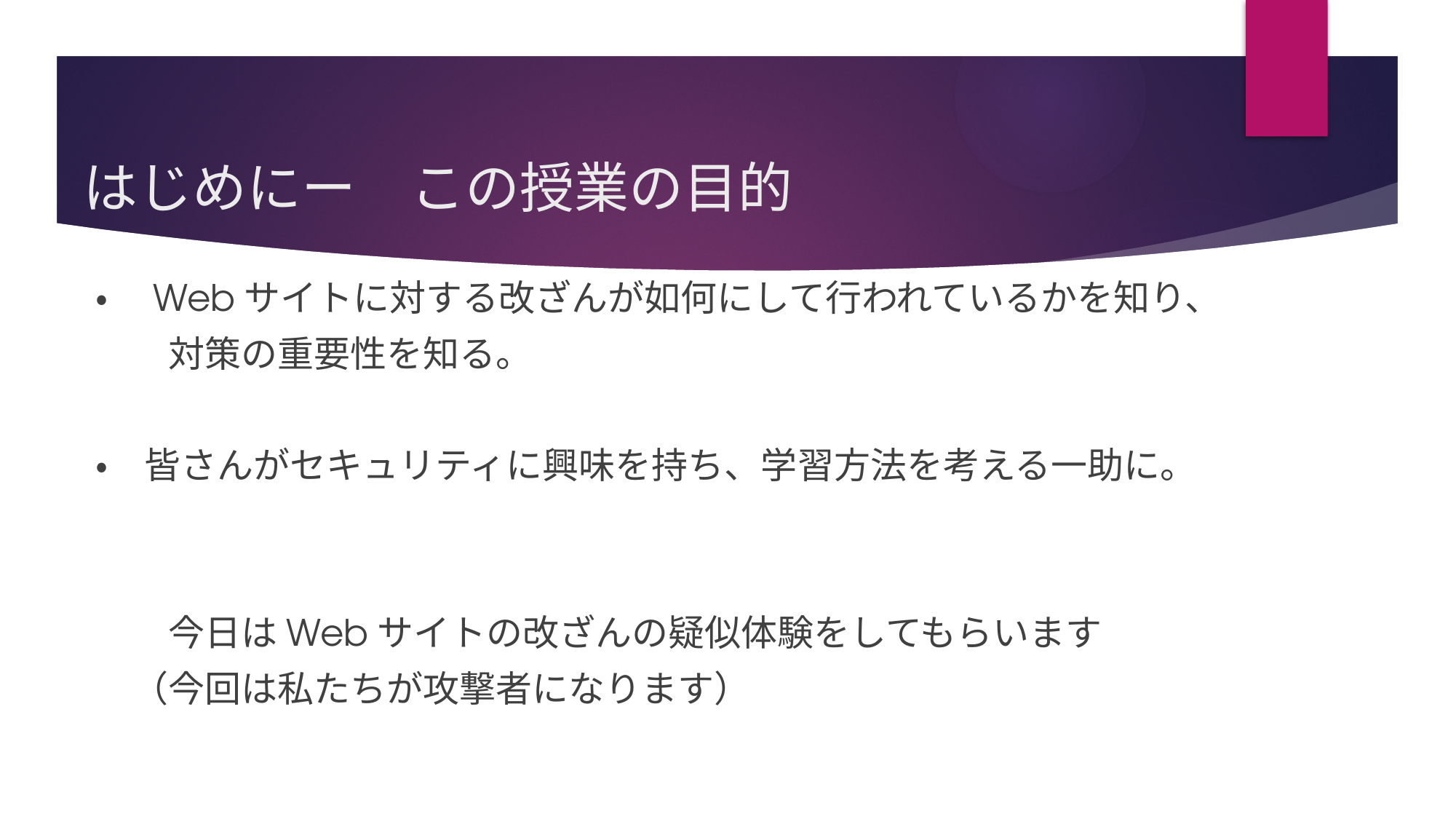

# はじめにー　この授業の目的
・　Webサイトに対する改ざんが如何にして行われているかを知り、
　　対策の重要性を知る。

・　皆さんがセキュリティに興味を持ち、学習方法を考える一助に。

　　今日はWebサイトの改ざんの疑似体験をしてもらいます
　（今回は私たちが攻撃者になります）

4